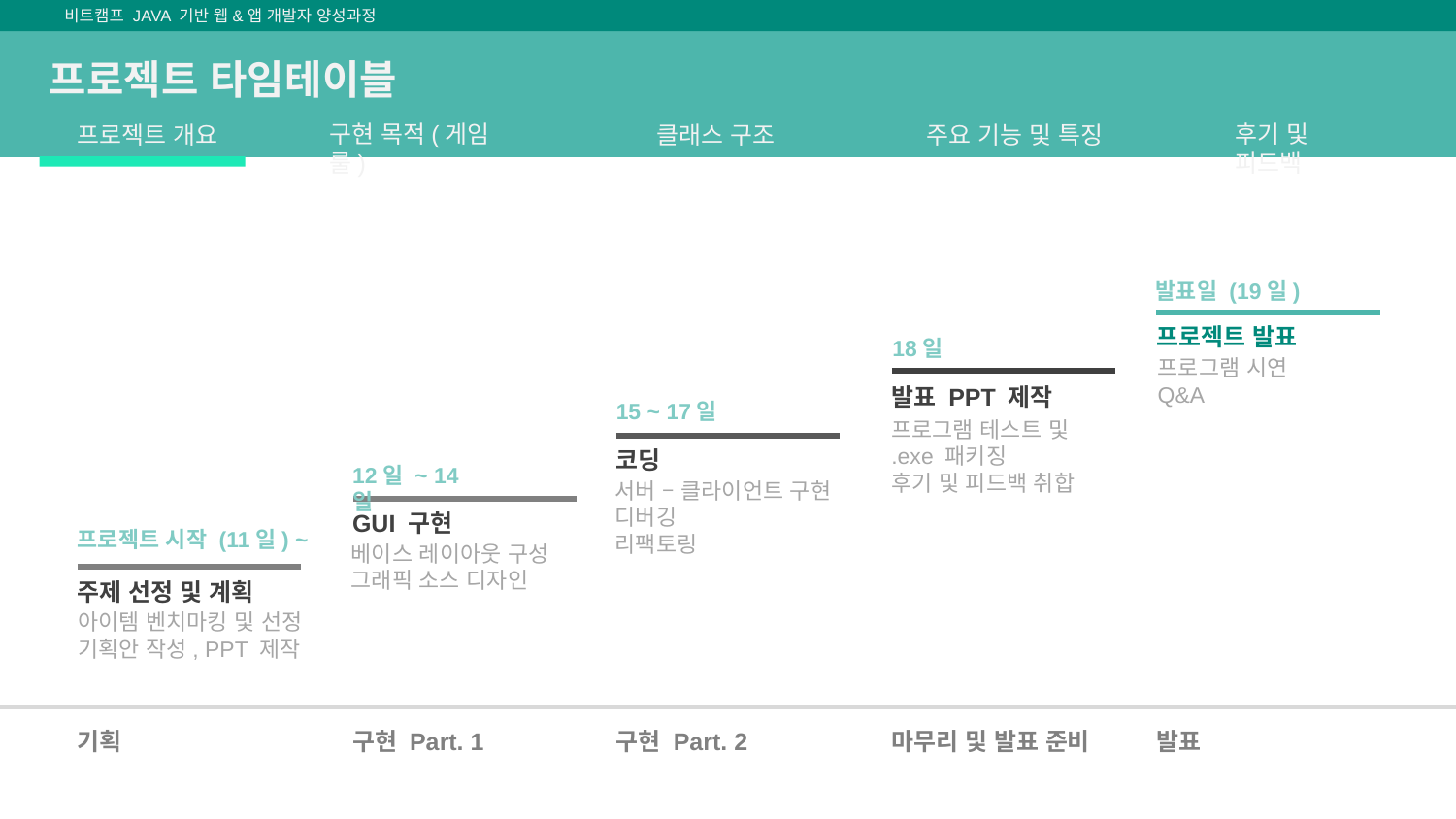

비트캠프 JAVA 기반 웹&앱 개발자 양성과정

프로젝트 타임테이블
프로젝트 개요
구현 목적(게임 룰)
클래스 구조
후기 및 피드백
주요 기능 및 특징

발표일 (19일)
프로젝트 발표
18일
프로그램 시연
Q&A
발표 PPT 제작
15 ~ 17일
프로그램 테스트 및
.exe 패키징
후기 및 피드백 취합
코딩
12일 ~ 14일
서버 – 클라이언트 구현
디버깅
리팩토링
GUI 구현
프로젝트 시작 (11일) ~
베이스 레이아웃 구성
그래픽 소스 디자인
주제 선정 및 계획
아이템 벤치마킹 및 선정
기획안 작성, PPT 제작
기획
구현 Part. 1
구현 Part. 2
마무리 및 발표 준비
발표